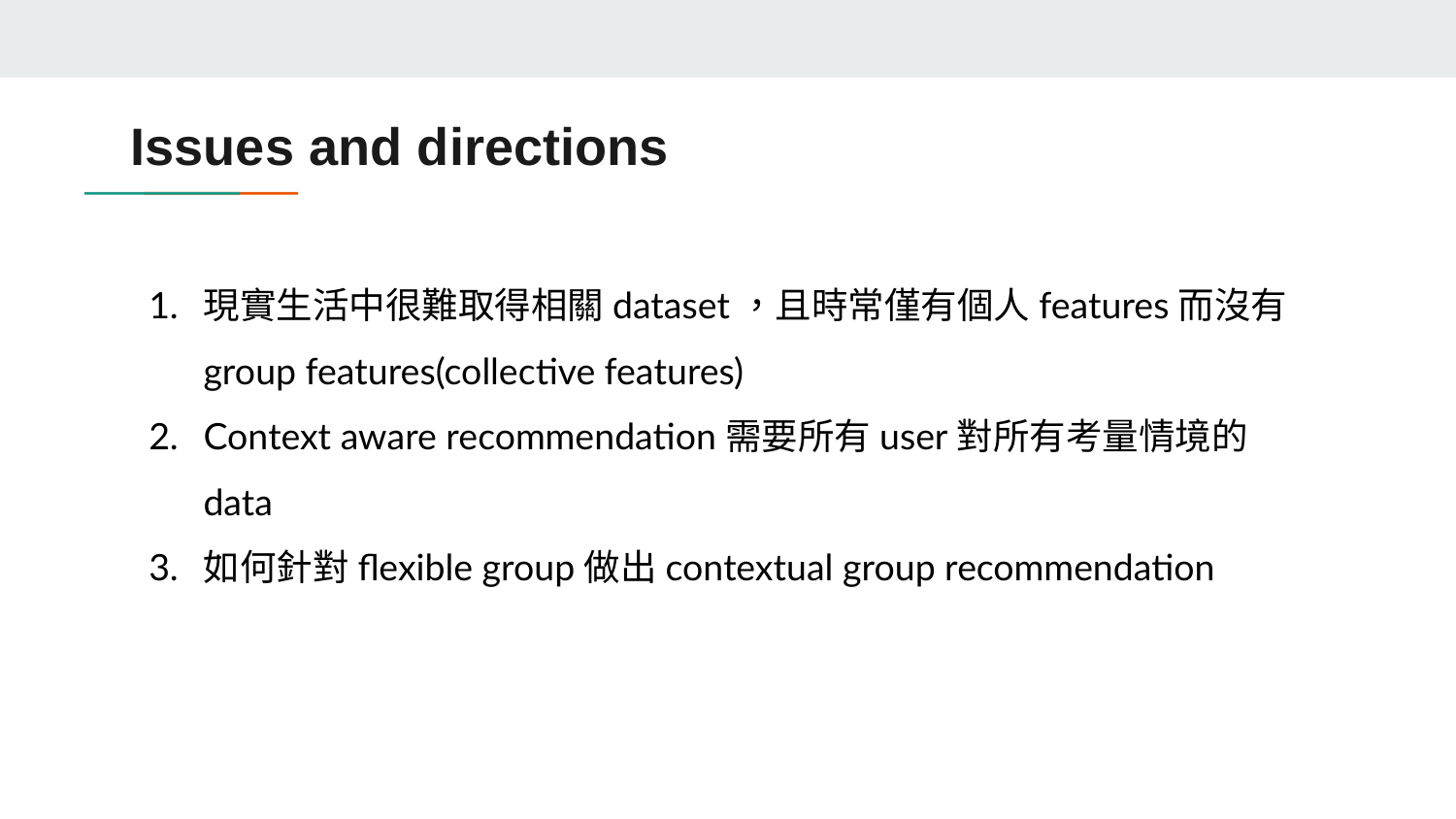

# Issues and directions
現實生活中很難取得相關dataset，且時常僅有個人features而沒有group features(collective features)
Context aware recommendation需要所有user對所有考量情境的data
如何針對flexible group做出contextual group recommendation